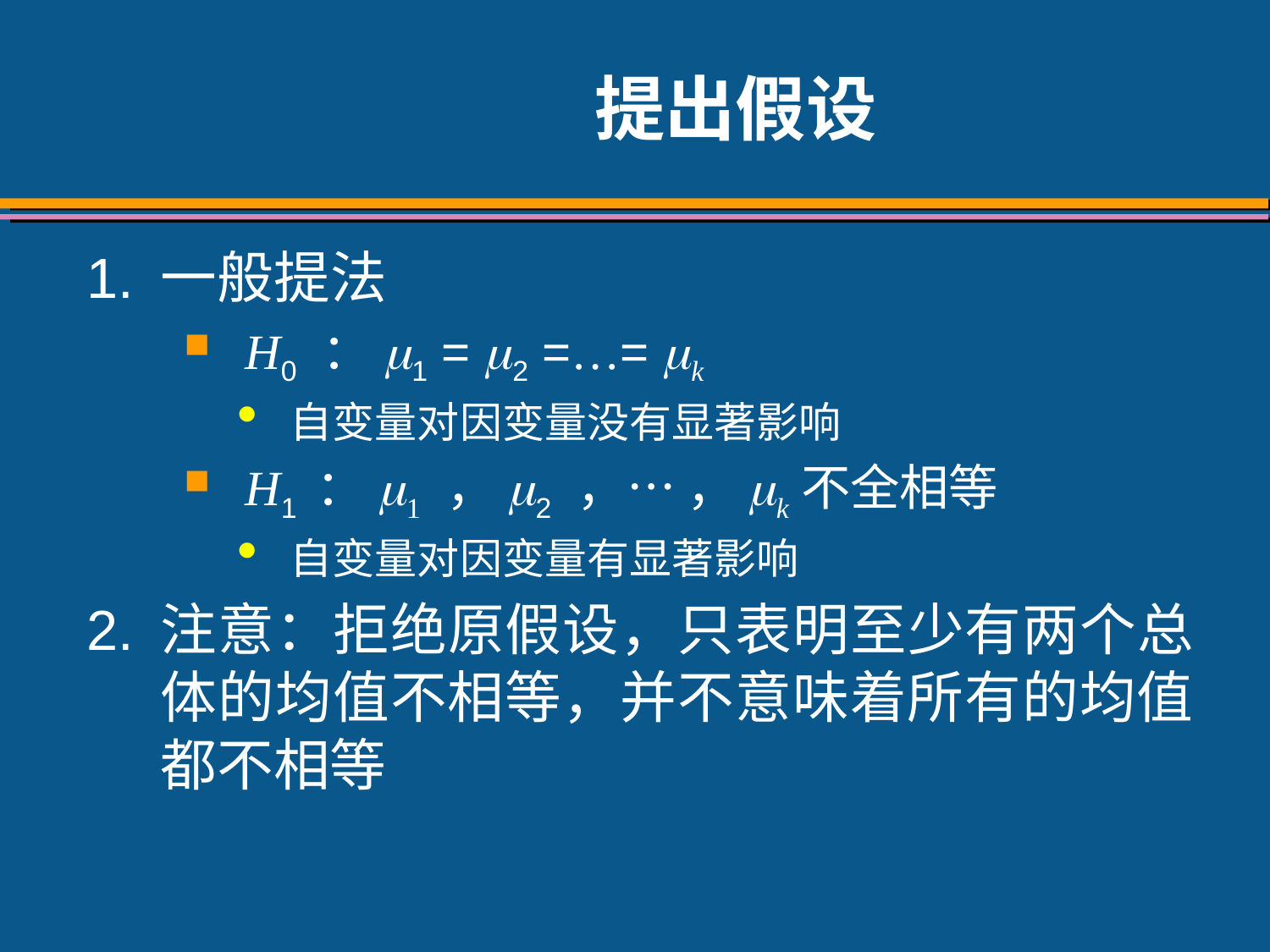

# 提出假设
一般提法
H0 ：μ1 = μ2 =…= μk
自变量对因变量没有显著影响
H1 ：μ1 ，μ2 ，… ，μk不全相等
自变量对因变量有显著影响
注意：拒绝原假设，只表明至少有两个总体的均值不相等，并不意味着所有的均值都不相等